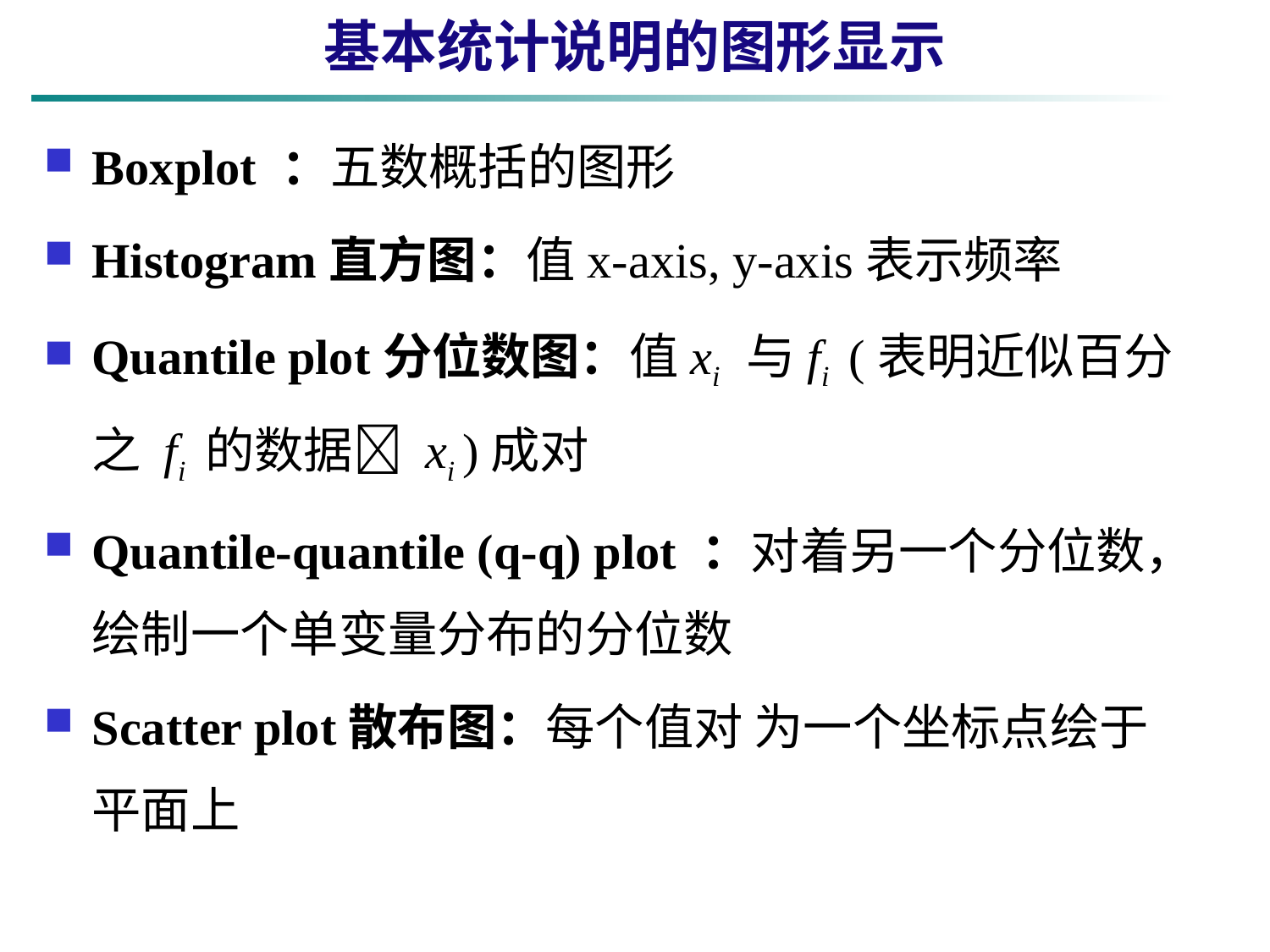

# 基本统计说明的图形显示
Boxplot ：五数概括的图形
Histogram直方图：值x-axis, y-axis表示频率
Quantile plot分位数图：值xi  与fi  (表明近似百分之 fi 的数据≤ xi )成对
Quantile-quantile (q-q) plot ：对着另一个分位数，绘制一个单变量分布的分位数
Scatter plot散布图：每个值对 为一个坐标点绘于平面上
17